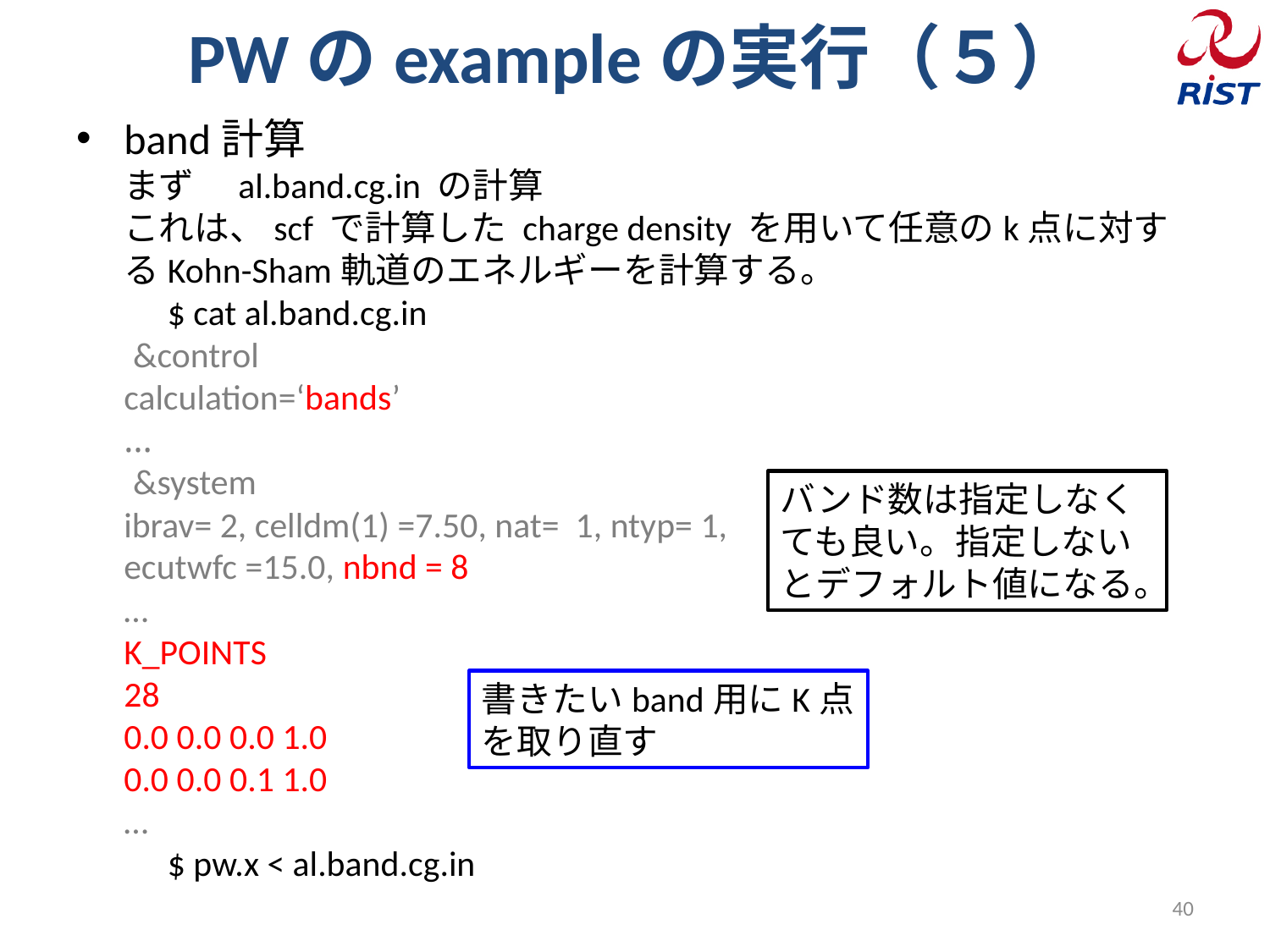

# PWのexampleの実行（５）
band計算
まず　al.band.cg.in の計算
これは、scf で計算した charge density を用いて任意のk点に対するKohn-Sham軌道のエネルギーを計算する。
　$ cat al.band.cg.in
﻿ &control
calculation=‘bands’﻿﻿
…
﻿ &system
ibrav= 2, celldm(1) =7.50, nat=  1, ntyp= 1,
ecutwfc =15.0, nbnd = 8
…
K_POINTS
28
0.0 0.0 0.0 1.0
0.0 0.0 0.1 1.0
…
　$ pw.x < al.band.cg.in
バンド数は指定しなくても良い。指定しないとデフォルト値になる。
書きたいband用にK点を取り直す
40